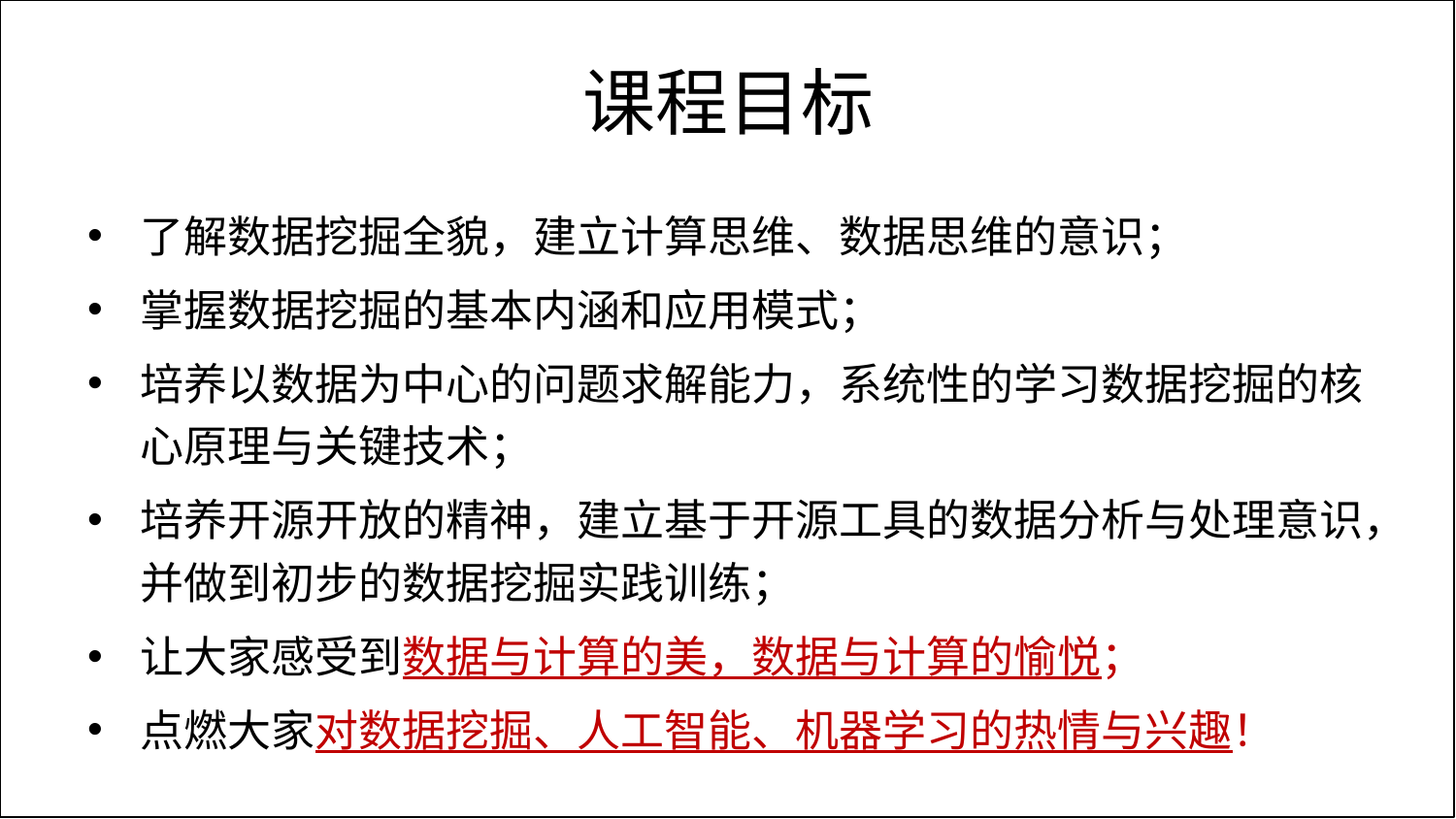

# 课程目标
了解数据挖掘全貌，建立计算思维、数据思维的意识；
掌握数据挖掘的基本内涵和应用模式；
培养以数据为中心的问题求解能力，系统性的学习数据挖掘的核心原理与关键技术；
培养开源开放的精神，建立基于开源工具的数据分析与处理意识，并做到初步的数据挖掘实践训练；
让大家感受到数据与计算的美，数据与计算的愉悦；
点燃大家对数据挖掘、人工智能、机器学习的热情与兴趣！